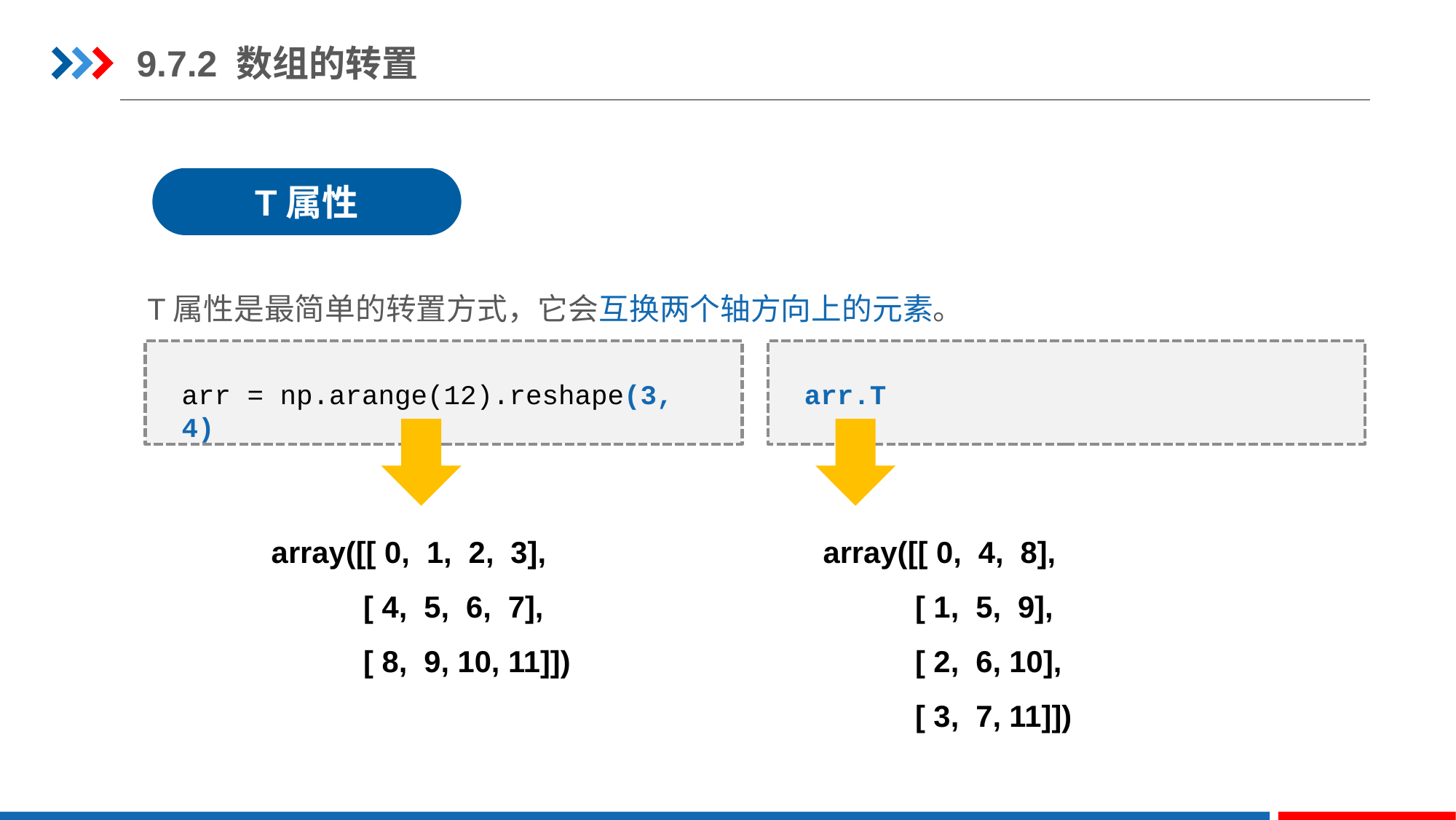

9.7.2 数组的转置
T属性
T属性是最简单的转置方式，它会互换两个轴方向上的元素。

arr = np.arange(12).reshape(3, 4)
arr.T

array([[ 0,  1,  2,  3],
           [ 4,  5,  6,  7],
           [ 8,  9, 10, 11]])
array([[ 0,  4,  8],
           [ 1,  5,  9],
           [ 2,  6, 10],
           [ 3,  7, 11]])